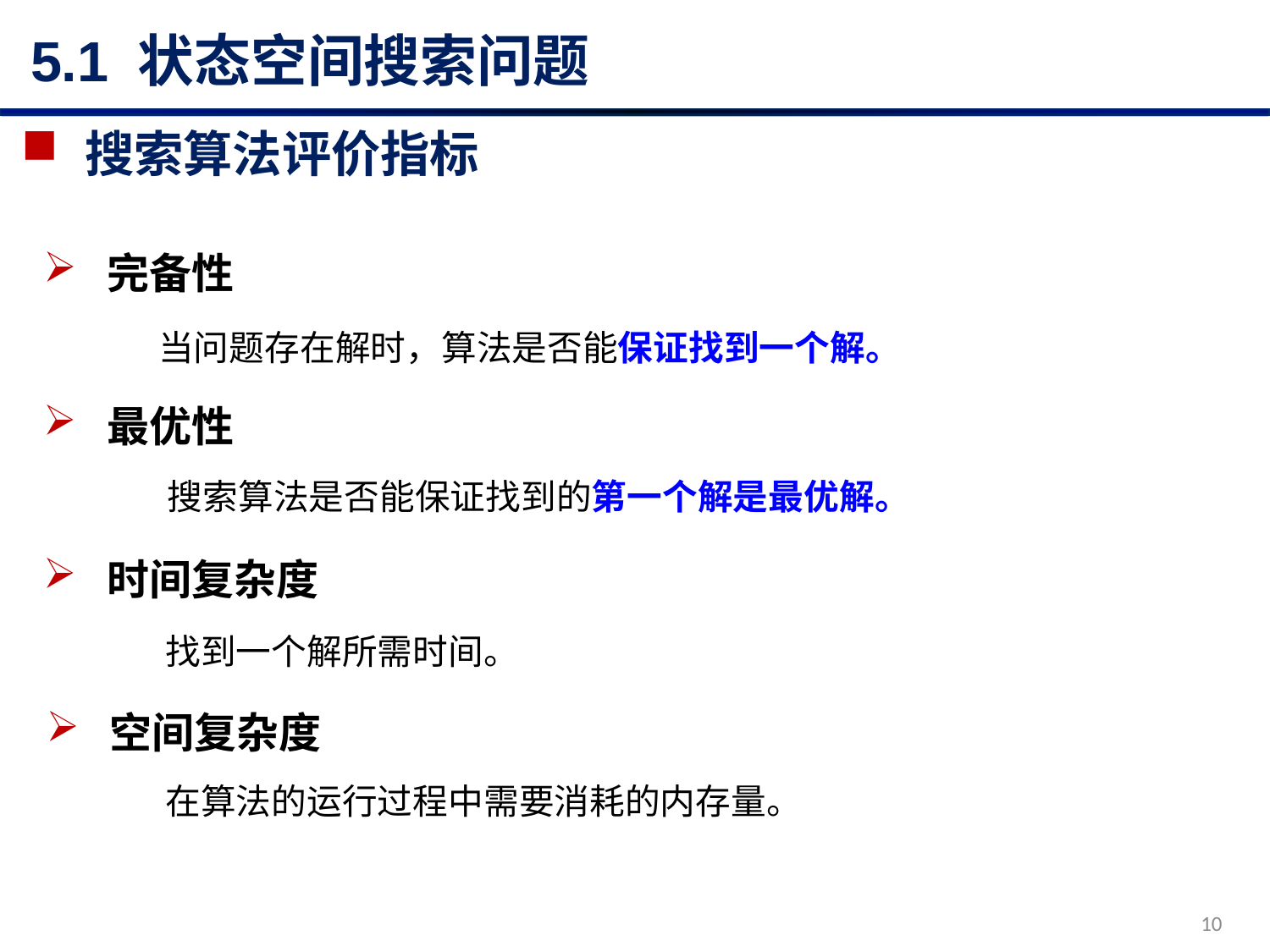

# 5.1 状态空间搜索问题
搜索算法评价指标
完备性
     当问题存在解时，算法是否能保证找到一个解。
最优性
     搜索算法是否能保证找到的第一个解是最优解。
时间复杂度
     找到一个解所需时间。
空间复杂度
     在算法的运行过程中需要消耗的内存量。
10